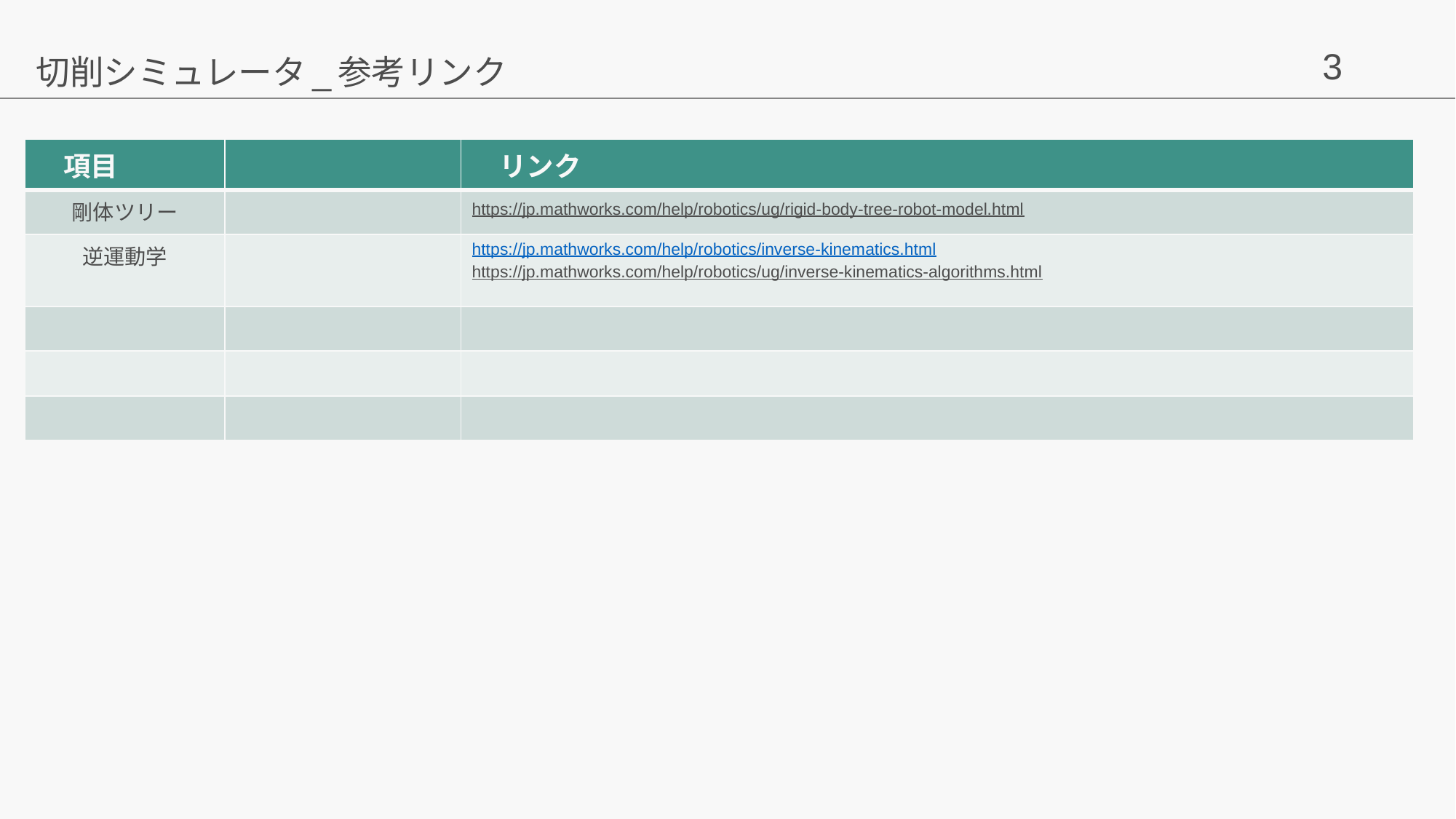

切削シミュレータ_参考リンク
| 項目 |  | リンク |
| --- | --- | --- |
| 剛体ツリー |  | https://jp.mathworks.com/help/robotics/ug/rigid-body-tree-robot-model.html |
| 逆運動学 |  | https://jp.mathworks.com/help/robotics/inverse-kinematics.html https://jp.mathworks.com/help/robotics/ug/inverse-kinematics-algorithms.html |
|  |  |  |
|  |  |  |
|  |  |  |